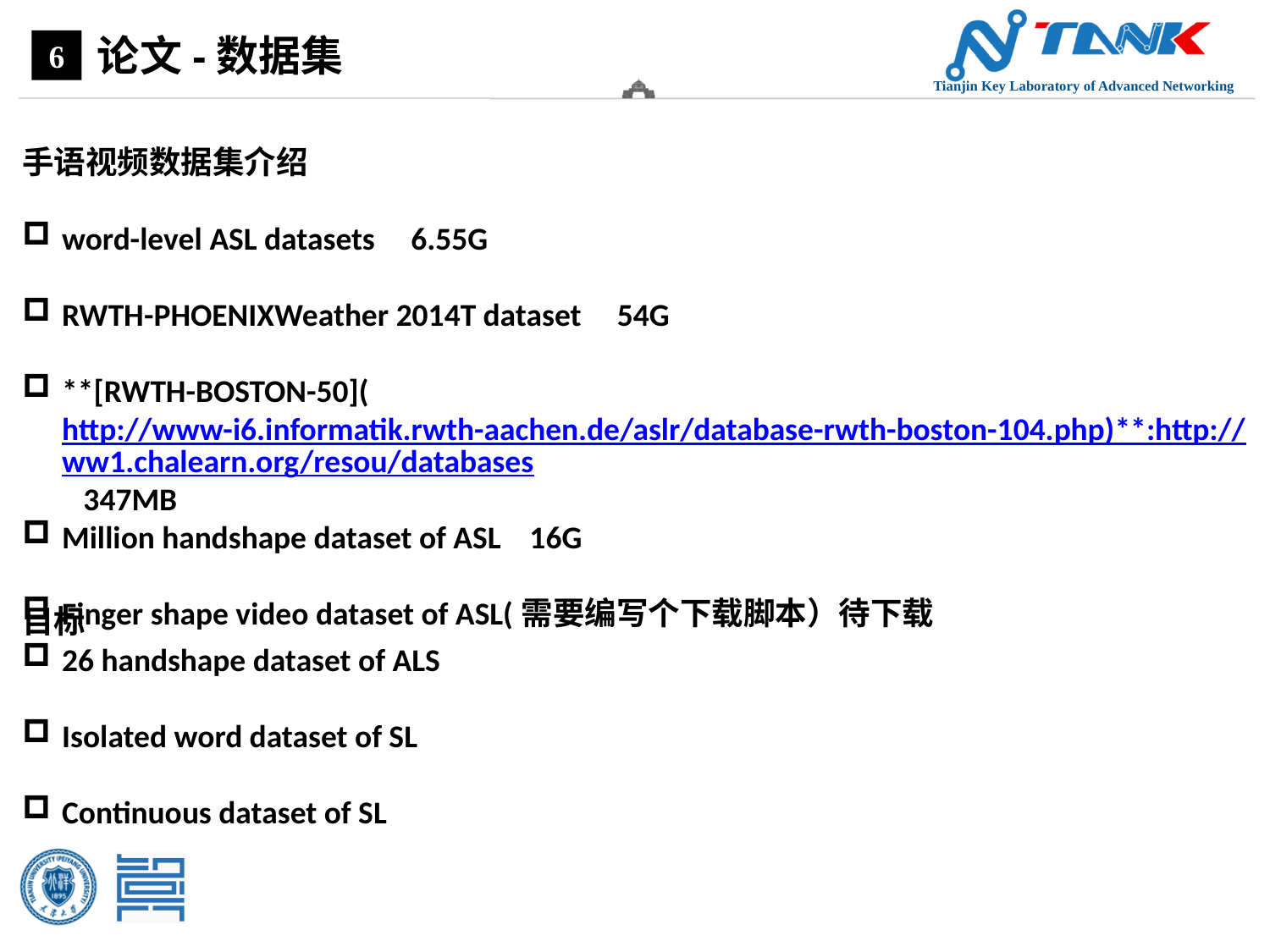

论文-数据集
6
手语视频数据集介绍

word-level ASL datasets     6.55G

RWTH-PHOENIXWeather 2014T dataset     54G

**[RWTH-BOSTON-50](http://www-i6.informatik.rwth-aachen.de/aslr/database-rwth-boston-104.php)**:http://ww1.chalearn.org/resou/databases   347MB
Million handshape dataset of ASL    16G

Finger shape video dataset of ASL(需要编写个下载脚本）待下载

目标
26 handshape dataset of ALS

Isolated word dataset of SL

Continuous dataset of SL